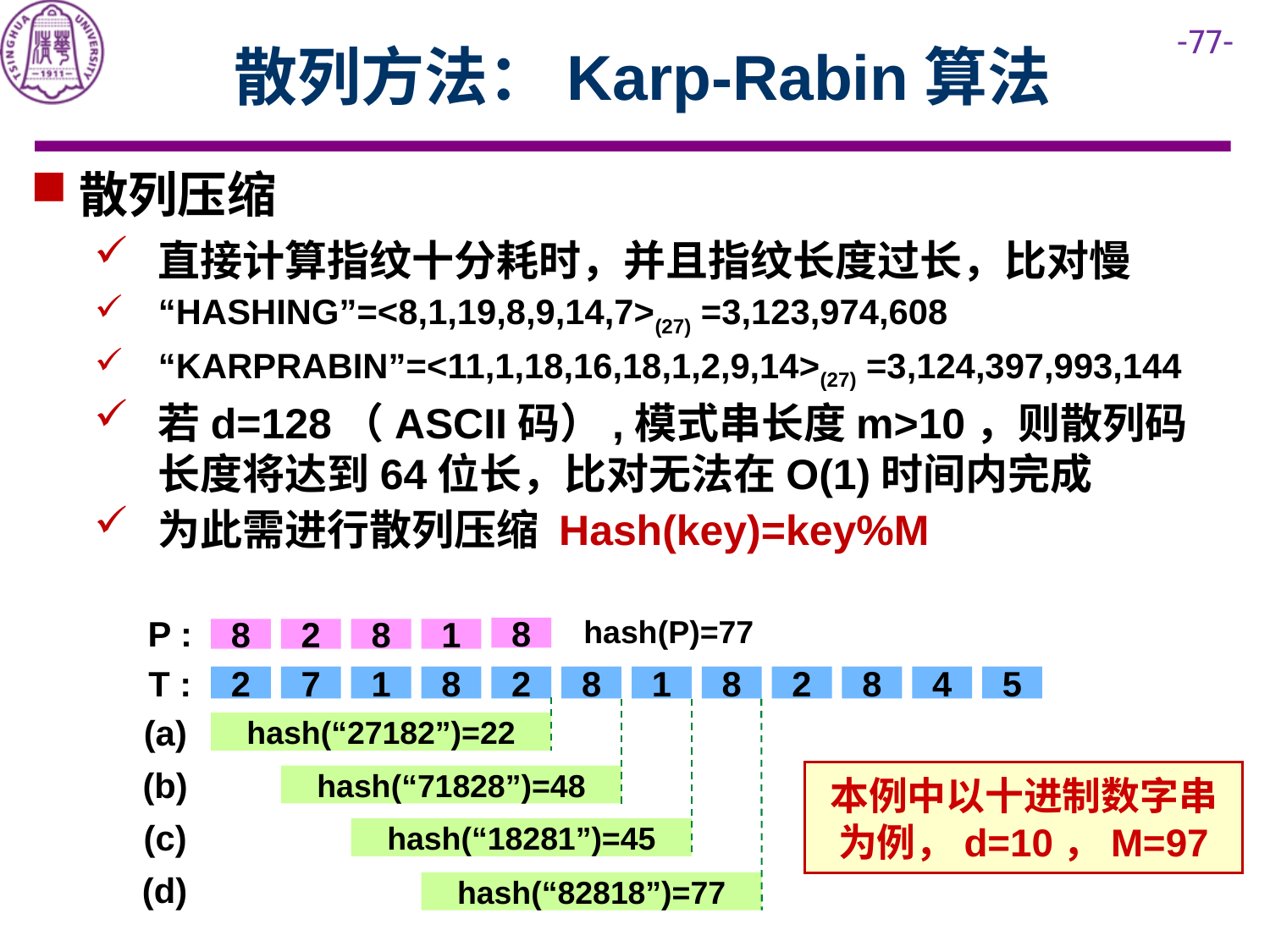

# 散列方法：Karp-Rabin算法
散列压缩
直接计算指纹十分耗时，并且指纹长度过长，比对慢
“HASHING”=<8,1,19,8,9,14,7>(27) =3,123,974,608
“KARPRABIN”=<11,1,18,16,18,1,2,9,14>(27) =3,124,397,993,144
若d=128（ASCII码）,模式串长度m>10，则散列码长度将达到64位长，比对无法在O(1)时间内完成
为此需进行散列压缩 Hash(key)=key%M
hash(P)=77
P :
8
8
2
8
1
T :
2
7
1
8
2
8
1
8
2
8
4
5
(a)
hash(“27182”)=22
(b)
hash(“71828”)=48
(c)
hash(“18281”)=45
(d)
hash(“82818”)=77
本例中以十进制数字串为例，d=10，M=97